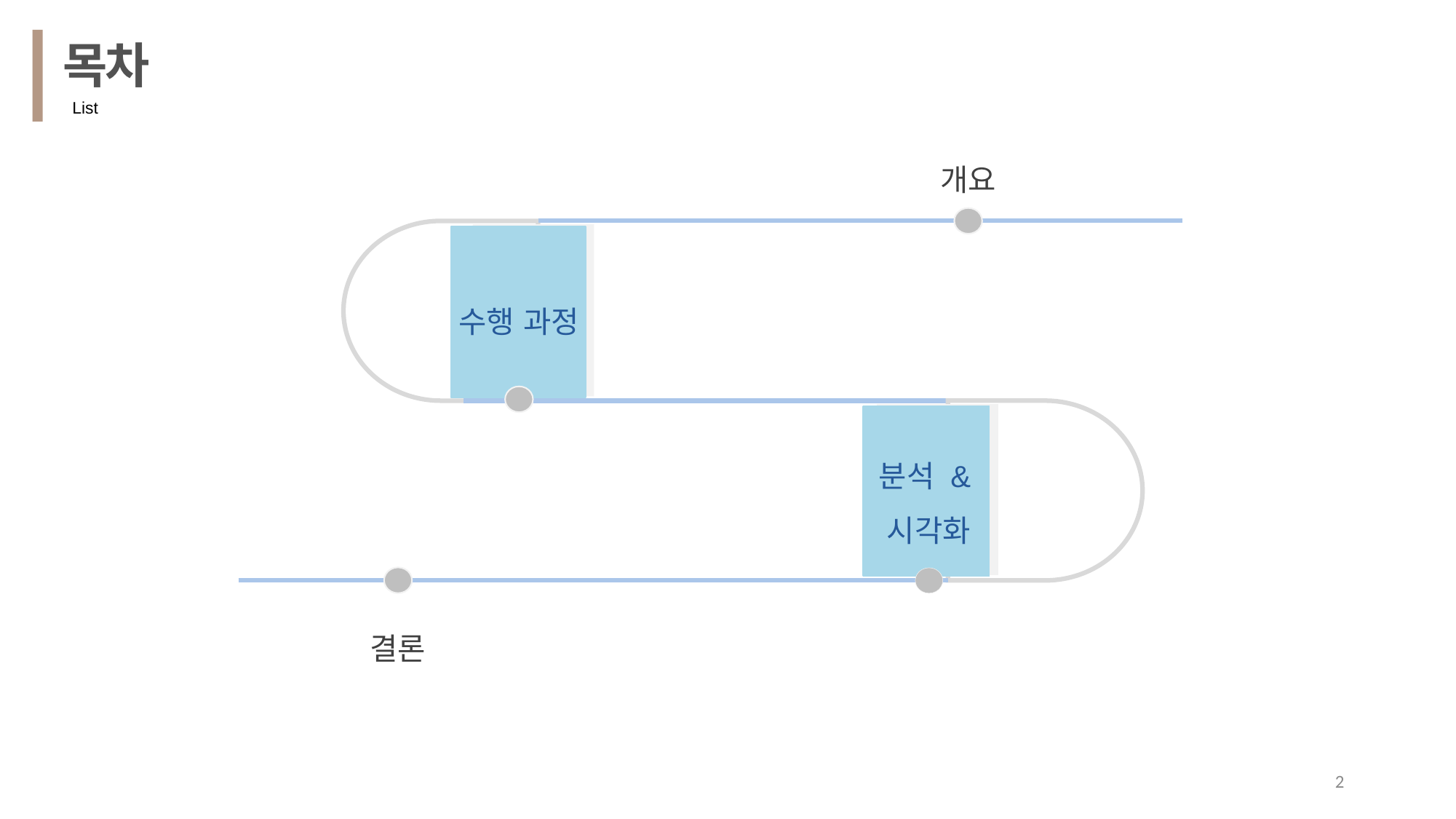

목차
List
개요

수행 과정

분석 &
시각화

결론
2